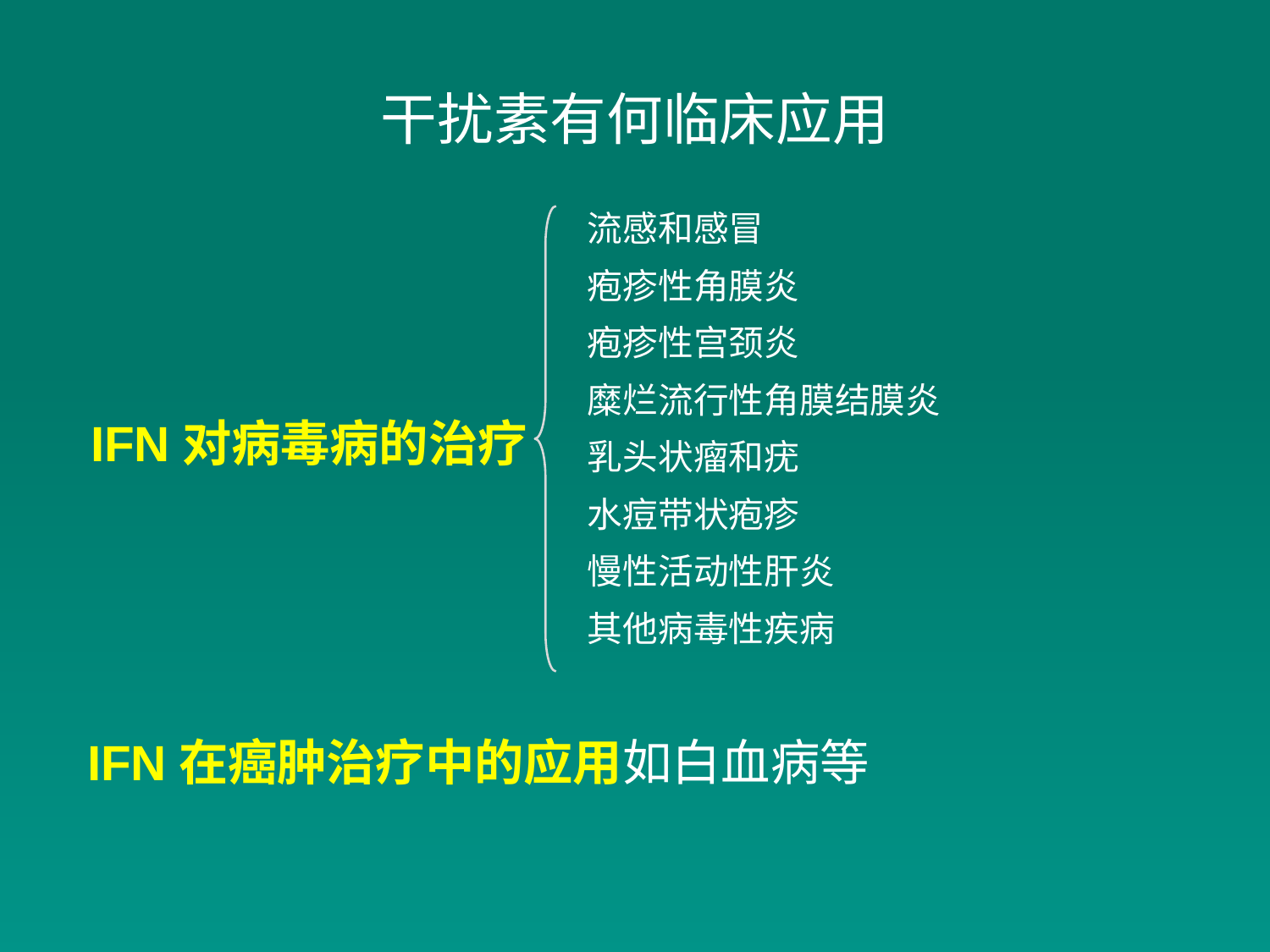

# 干扰素有何临床应用
流感和感冒
疱疹性角膜炎
疱疹性宫颈炎
糜烂流行性角膜结膜炎
乳头状瘤和疣
水痘带状疱疹
慢性活动性肝炎
其他病毒性疾病

IFN对病毒病的治疗
IFN在癌肿治疗中的应用如白血病等